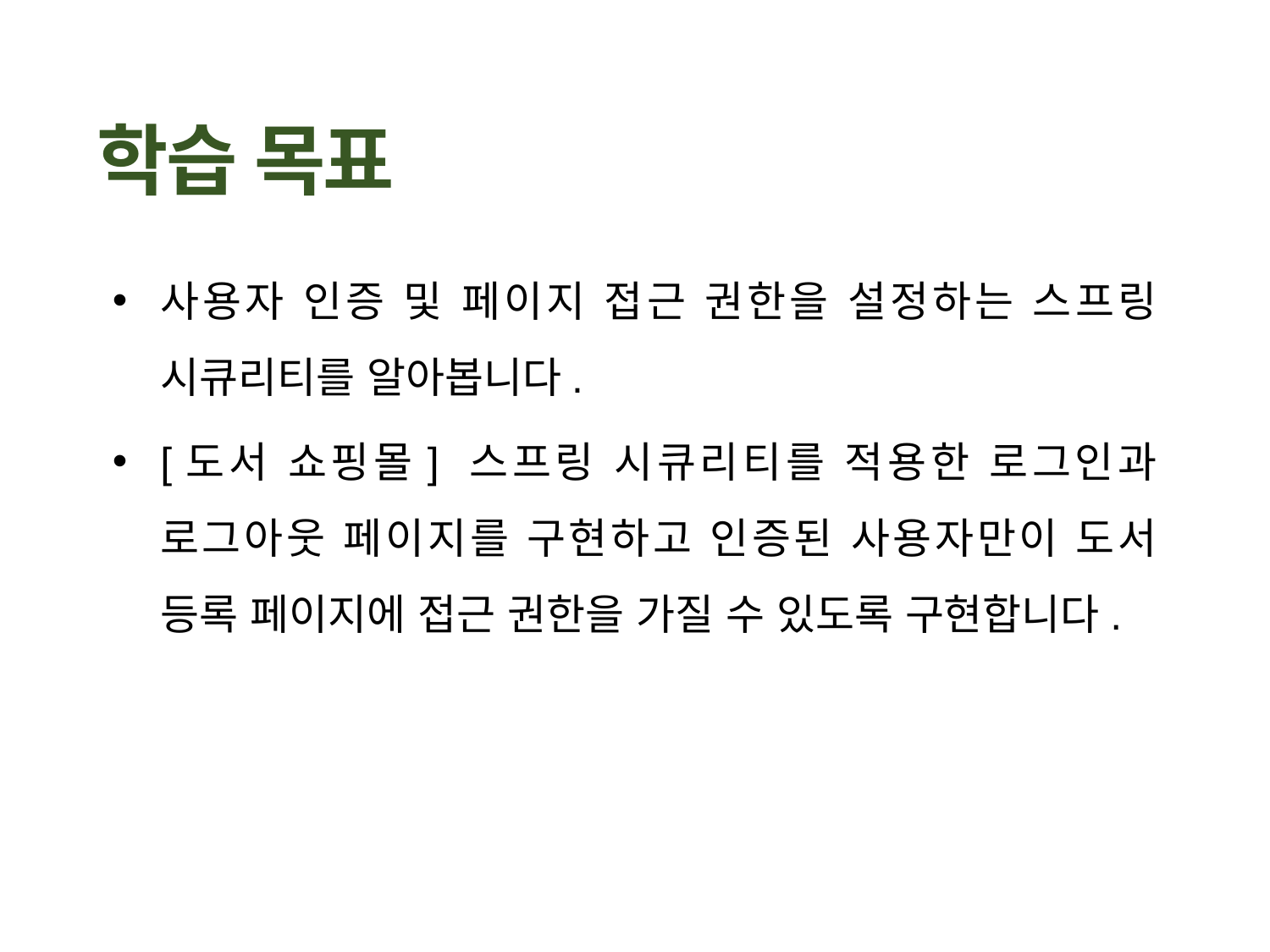

사용자 인증 및 페이지 접근 권한을 설정하는 스프링 시큐리티를 알아봅니다.
[도서 쇼핑몰] 스프링 시큐리티를 적용한 로그인과 로그아웃 페이지를 구현하고 인증된 사용자만이 도서 등록 페이지에 접근 권한을 가질 수 있도록 구현합니다.